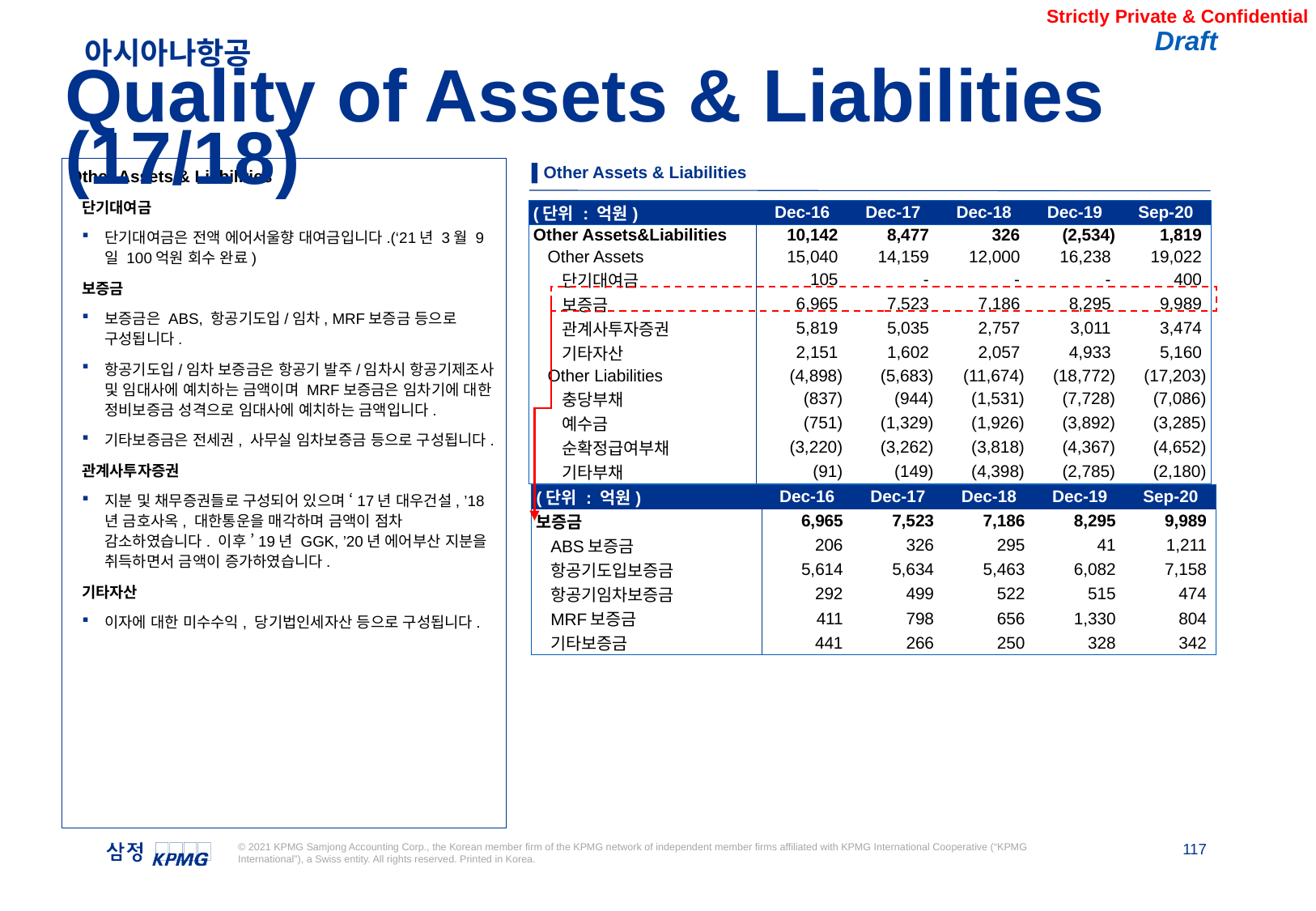

아시아나항공
Quality of Assets & Liabilities (17/18)
▌Other Assets & Liabilities
Other Assets & Liabilities
단기대여금
단기대여금은 전액 에어서울향 대여금입니다.(‘21년 3월 9일 100억원 회수 완료)
보증금
보증금은 ABS, 항공기도입/임차, MRF보증금 등으로 구성됩니다.
항공기도입/임차 보증금은 항공기 발주/임차시 항공기제조사 및 임대사에 예치하는 금액이며 MRF보증금은 임차기에 대한 정비보증금 성격으로 임대사에 예치하는 금액입니다.
기타보증금은 전세권, 사무실 임차보증금 등으로 구성됩니다.
관계사투자증권
지분 및 채무증권들로 구성되어 있으며 ‘17년 대우건설, ’18년 금호사옥, 대한통운을 매각하며 금액이 점차 감소하였습니다. 이후 ’19년 GGK, ’20년 에어부산 지분을 취득하면서 금액이 증가하였습니다.
기타자산
이자에 대한 미수수익, 당기법인세자산 등으로 구성됩니다.

| (단위 : 억원) | Dec-16 | Dec-17 | Dec-18 | Dec-19 | Sep-20 |
| --- | --- | --- | --- | --- | --- |
| Other Assets&Liabilities | 10,142 | 8,477 | 326 | (2,534) | 1,819 |
| Other Assets | 15,040 | 14,159 | 12,000 | 16,238 | 19,022 |
| 단기대여금 | 105 | - | - | - | 400 |
| 보증금 | 6,965 | 7,523 | 7,186 | 8,295 | 9,989 |
| 관계사투자증권 | 5,819 | 5,035 | 2,757 | 3,011 | 3,474 |
| 기타자산 | 2,151 | 1,602 | 2,057 | 4,933 | 5,160 |
| Other Liabilities | (4,898) | (5,683) | (11,674) | (18,772) | (17,203) |
| 충당부채 | (837) | (944) | (1,531) | (7,728) | (7,086) |
| 예수금 | (751) | (1,329) | (1,926) | (3,892) | (3,285) |
| 순확정급여부채 | (3,220) | (3,262) | (3,818) | (4,367) | (4,652) |
| 기타부채 | (91) | (149) | (4,398) | (2,785) | (2,180) |

| (단위 : 억원) | Dec-16 | Dec-17 | Dec-18 | Dec-19 | Sep-20 |
| --- | --- | --- | --- | --- | --- |
| 보증금 | 6,965 | 7,523 | 7,186 | 8,295 | 9,989 |
| ABS보증금 | 206 | 326 | 295 | 41 | 1,211 |
| 항공기도입보증금 | 5,614 | 5,634 | 5,463 | 6,082 | 7,158 |
| 항공기임차보증금 | 292 | 499 | 522 | 515 | 474 |
| MRF보증금 | 411 | 798 | 656 | 1,330 | 804 |
| 기타보증금 | 441 | 266 | 250 | 328 | 342 |